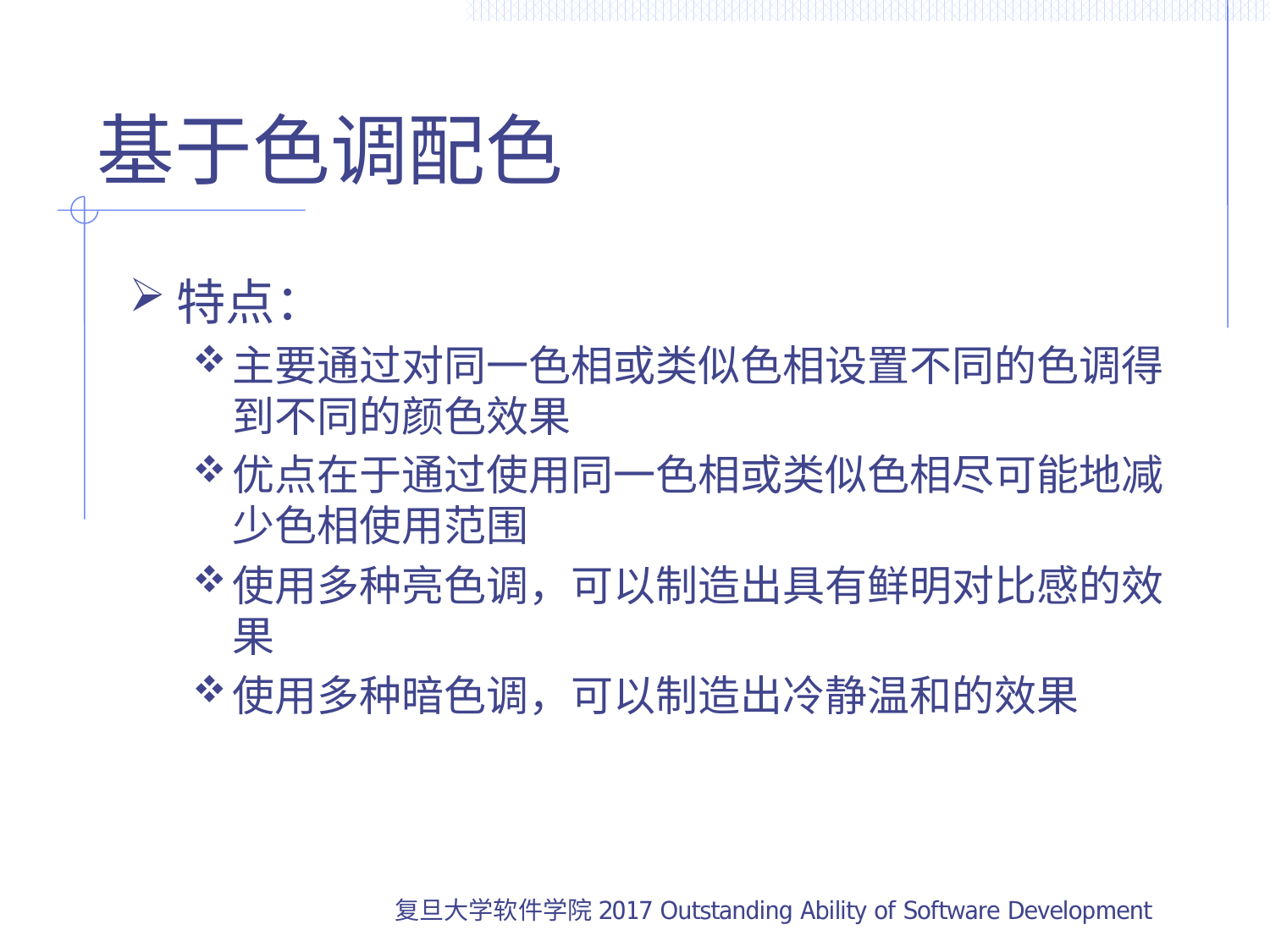

# 基于色调配色
特点：
主要通过对同一色相或类似色相设置不同的色调得到不同的颜色效果
优点在于通过使用同一色相或类似色相尽可能地减少色相使用范围
使用多种亮色调，可以制造出具有鲜明对比感的效果
使用多种暗色调，可以制造出冷静温和的效果